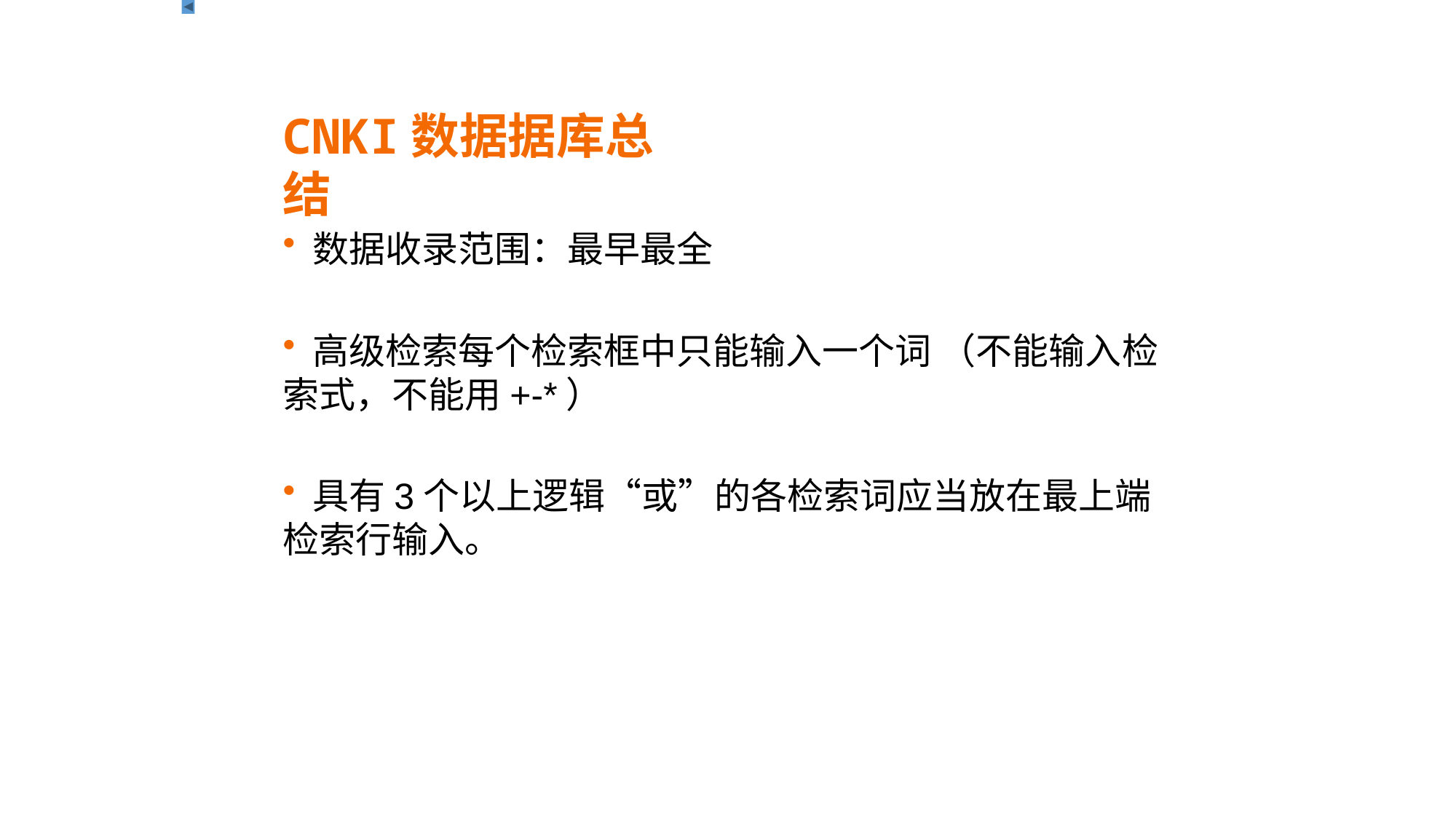

CNKI数据据库总结
#
 数据收录范围：最早最全

 高级检索每个检索框中只能输入一个词 （不能输入检索式，不能用+-*）

 具有3个以上逻辑“或”的各检索词应当放在最上端检索行输入。